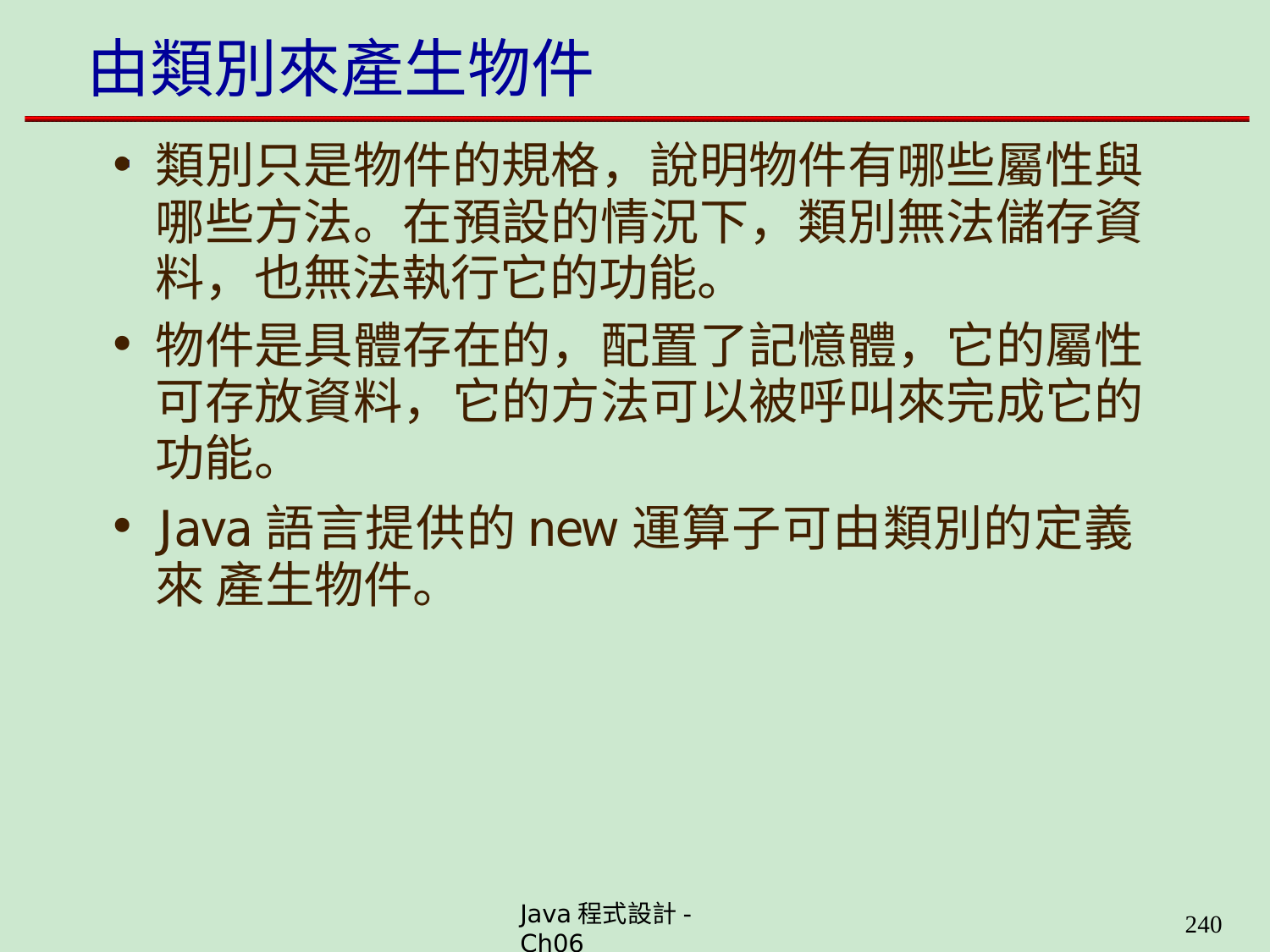

# 由類別來產生物件 .
類別只是物件的規格，說明物件有哪些屬性與 哪些方法。在預設的情況下，類別無法儲存資 料，也無法執行它的功能。
物件是具體存在的，配置了記憶體，它的屬性 可存放資料，它的方法可以被呼叫來完成它的 功能。
Java語言提供的new運算子可由類別的定義來 產生物件。
Java程式設計-Ch06
240